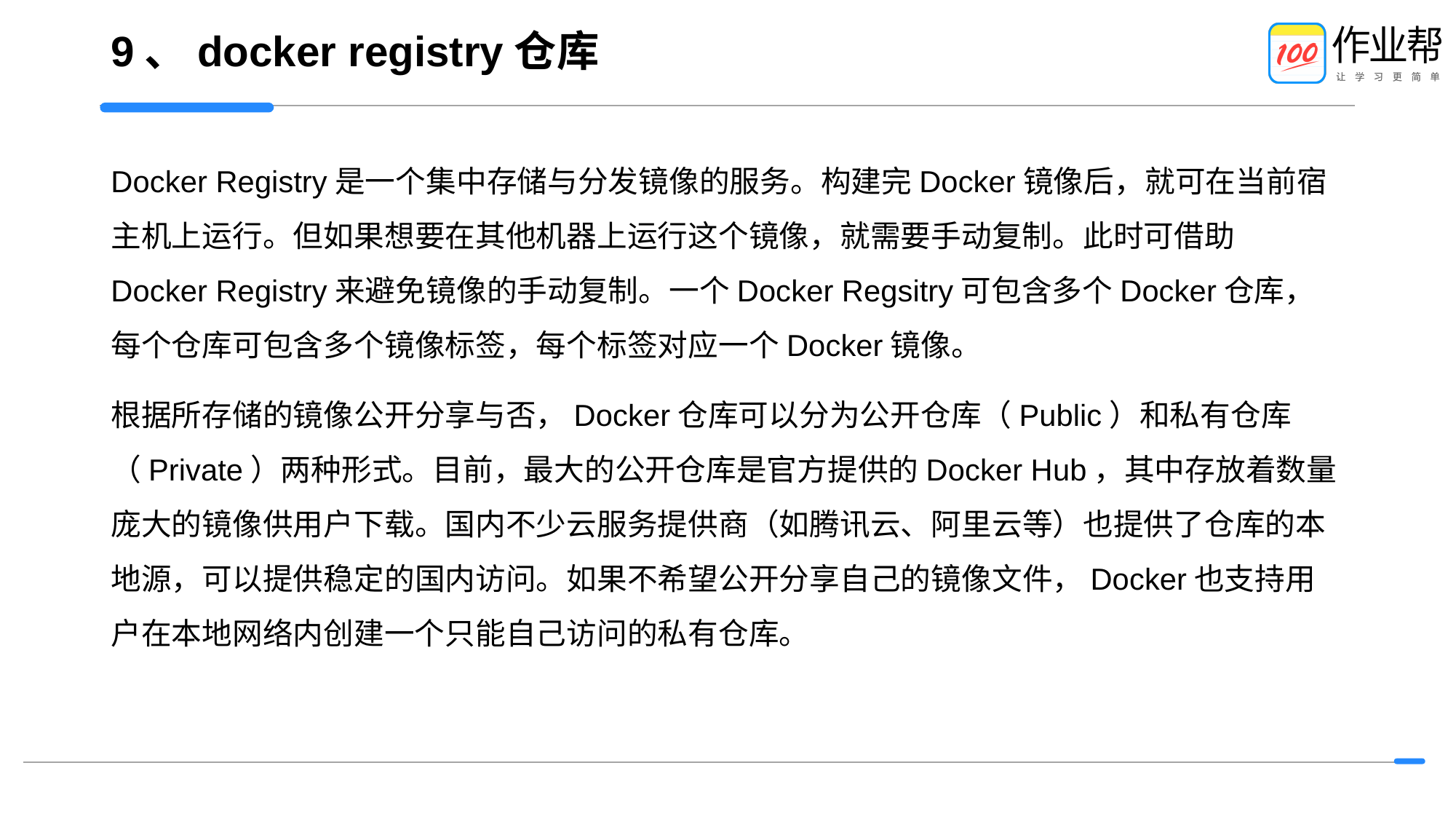

# 9、docker registry仓库
Docker Registry是一个集中存储与分发镜像的服务。构建完Docker镜像后，就可在当前宿主机上运行。但如果想要在其他机器上运行这个镜像，就需要手动复制。此时可借助Docker Registry来避免镜像的手动复制。一个Docker Regsitry可包含多个Docker仓库，每个仓库可包含多个镜像标签，每个标签对应一个Docker镜像。
根据所存储的镜像公开分享与否，Docker仓库可以分为公开仓库（Public）和私有仓库（Private）两种形式。目前，最大的公开仓库是官方提供的Docker Hub，其中存放着数量庞大的镜像供用户下载。国内不少云服务提供商（如腾讯云、阿里云等）也提供了仓库的本地源，可以提供稳定的国内访问。如果不希望公开分享自己的镜像文件，Docker也支持用户在本地网络内创建一个只能自己访问的私有仓库。